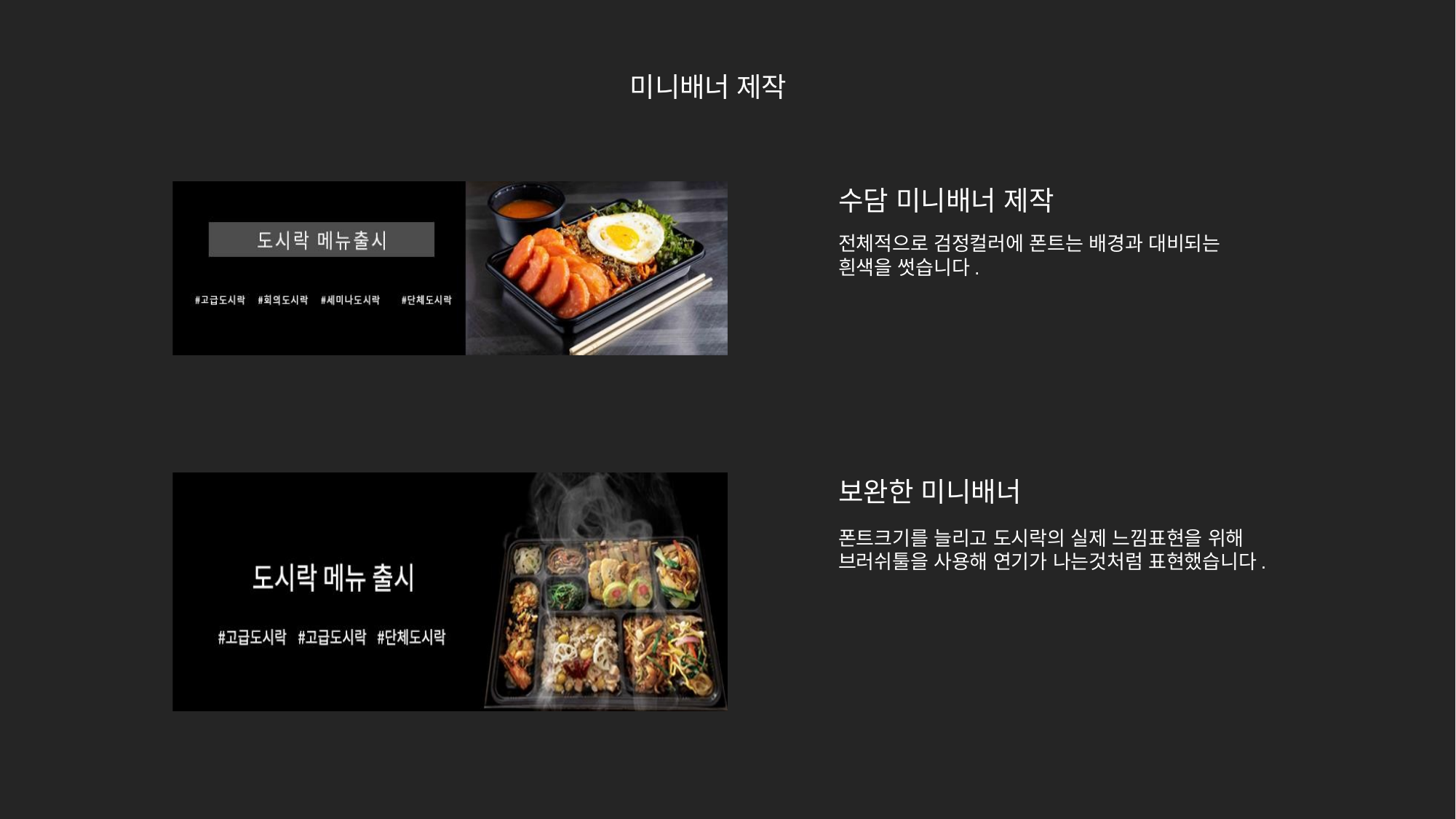

미니배너 제작

수담 미니배너 제작
전체적으로 검정컬러에 폰트는 배경과 대비되는 흰색을 썻습니다.

보완한 미니배너
폰트크기를 늘리고 도시락의 실제 느낌표현을 위해 브러쉬툴을 사용해 연기가 나는것처럼 표현했습니다.